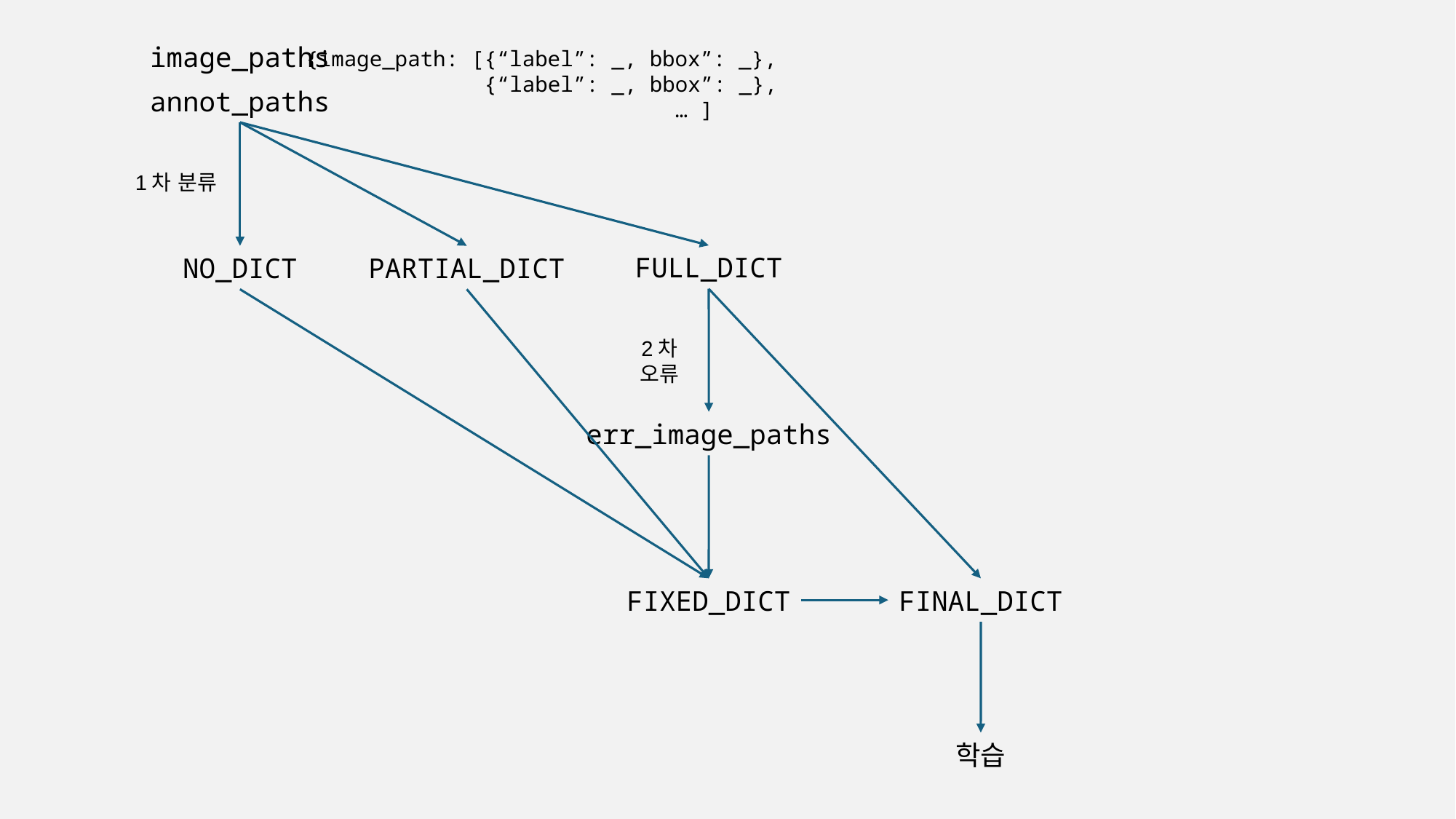

image_paths
{image_path: [{“label”: _, bbox”: _},
{“label”: _, bbox”: _},
… ]
annot_paths
1차 분류
FULL_DICT
NO_DICT
PARTIAL_DICT
2차 오류
err_image_paths
FIXED_DICT
FINAL_DICT
학습